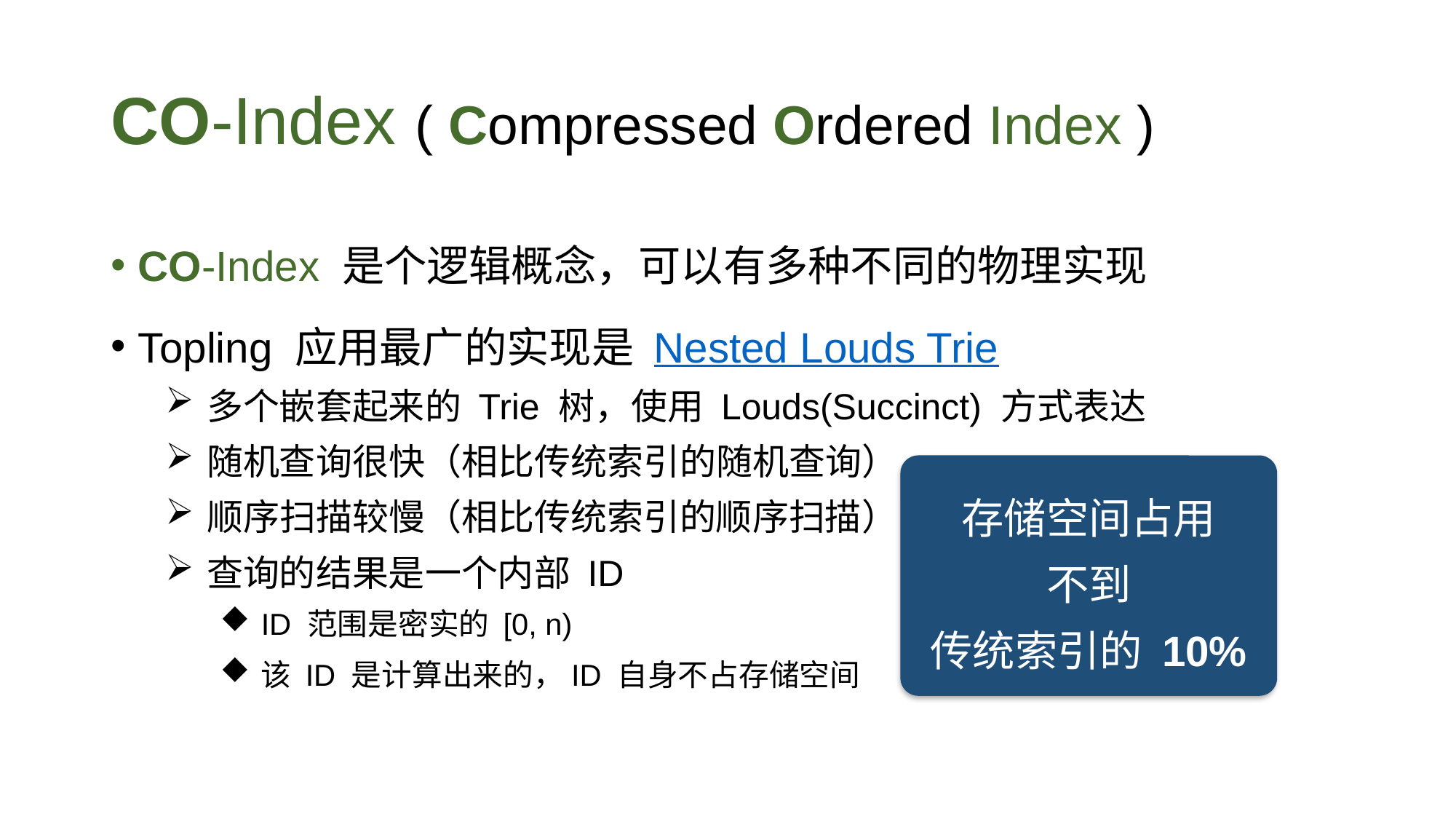

# CO-Index ( Compressed Ordered Index )
CO-Index 是个逻辑概念，可以有多种不同的物理实现
Topling 应用最广的实现是 Nested Louds Trie
多个嵌套起来的 Trie 树，使用 Louds(Succinct) 方式表达
随机查询很快（相比传统索引的随机查询）
顺序扫描较慢（相比传统索引的顺序扫描）
查询的结果是一个内部 ID
ID 范围是密实的 [0, n)
该 ID 是计算出来的，ID 自身不占存储空间
存储空间占用
不到
传统索引的 10%